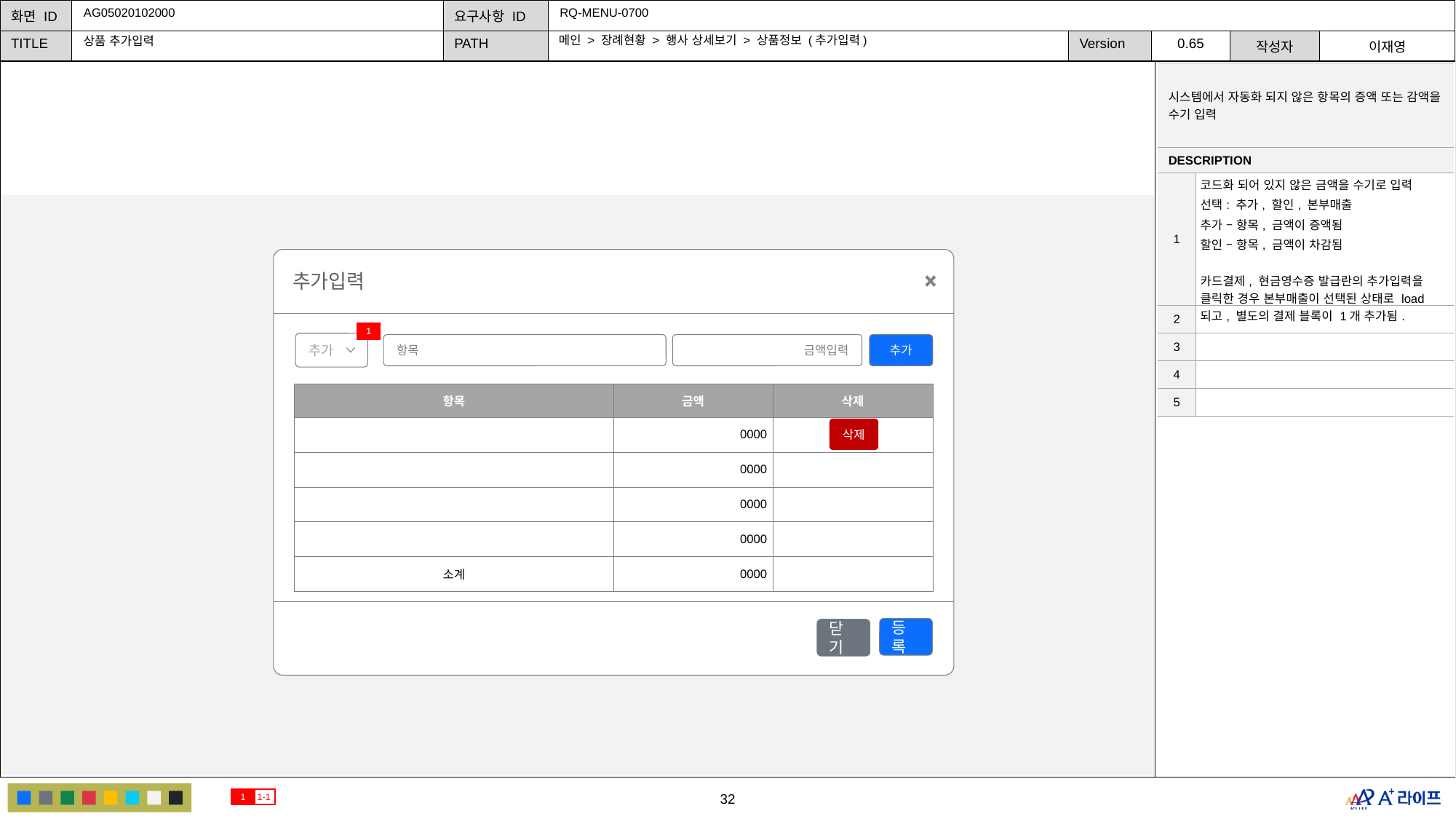

AG05020102000
RQ-MENU-0700
메인 > 장례현황 > 행사 상세보기 > 상품정보 (추가입력)

상품 추가입력

| 시스템에서 자동화 되지 않은 항목의 증액 또는 감액을 수기 입력 |  |
| --- | --- |
| DESCRIPTION |  |
| 1 | 코드화 되어 있지 않은 금액을 수기로 입력 선택: 추가, 할인, 본부매출 추가 – 항목, 금액이 증액됨 할인 – 항목, 금액이 차감됨 카드결제, 현금영수증 발급란의 추가입력을 클릭한 경우 본부매출이 선택된 상태로 load되고, 별도의 결제 블록이 1개 추가됨. |
| 2 |  |
| 3 |  |
| 4 |  |
| 5 |  |
추가입력

등록
닫기
1
항목
금액입력
추가
추가

| 항목 | 금액 | 삭제 |
| --- | --- | --- |
|  | 0000 |  |
|  | 0000 |  |
|  | 0000 |  |
|  | 0000 |  |
| 소계 | 0000 |  |
삭제
1
1-1